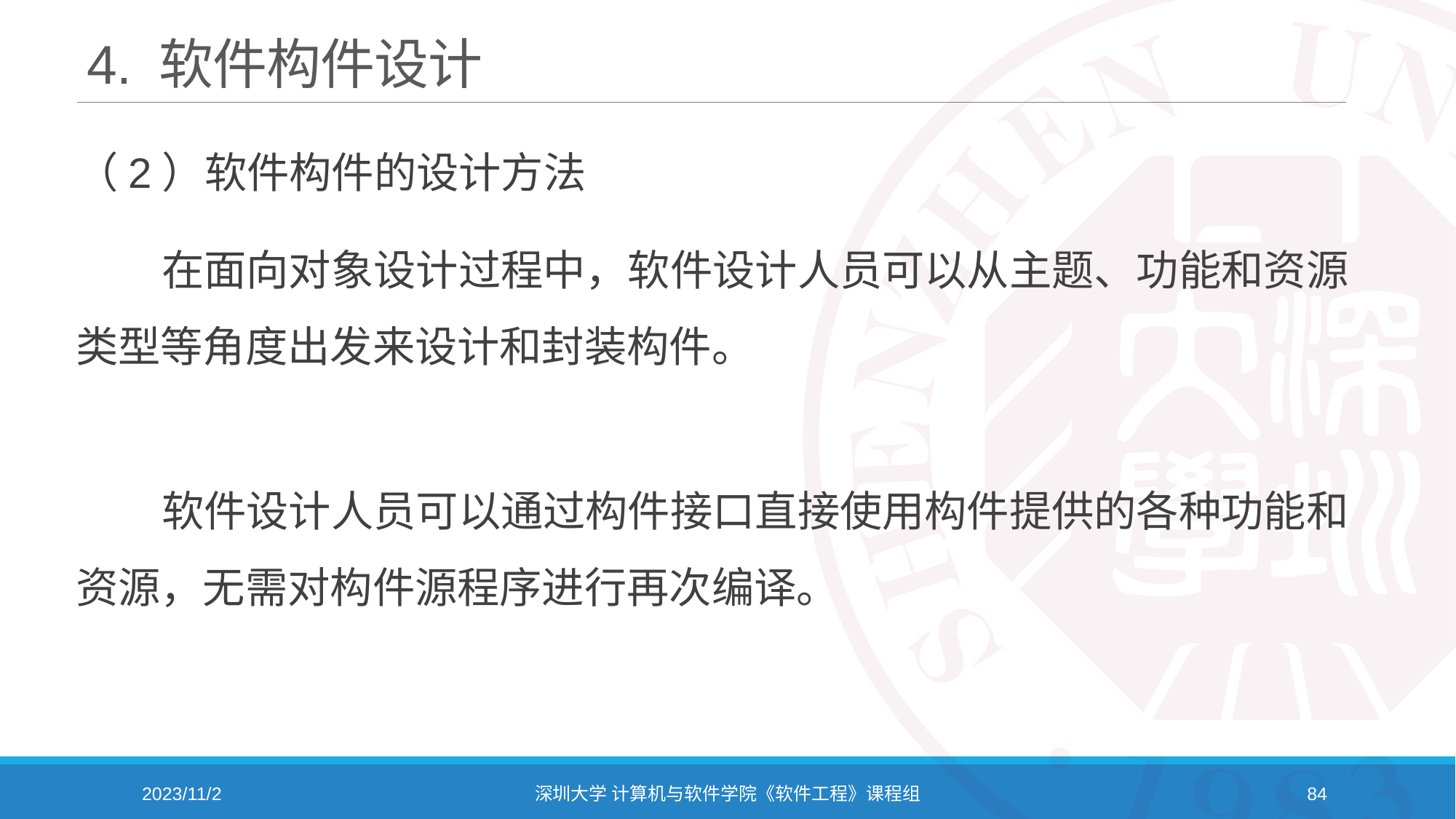

# 4. 软件构件设计
（2）软件构件的设计方法
        在面向对象设计过程中，软件设计人员可以从主题、功能和资源类型等角度出发来设计和封装构件。

        软件设计人员可以通过构件接口直接使用构件提供的各种功能和资源，无需对构件源程序进行再次编译。

2023/11/2
深圳大学 计算机与软件学院《软件工程》课程组
84